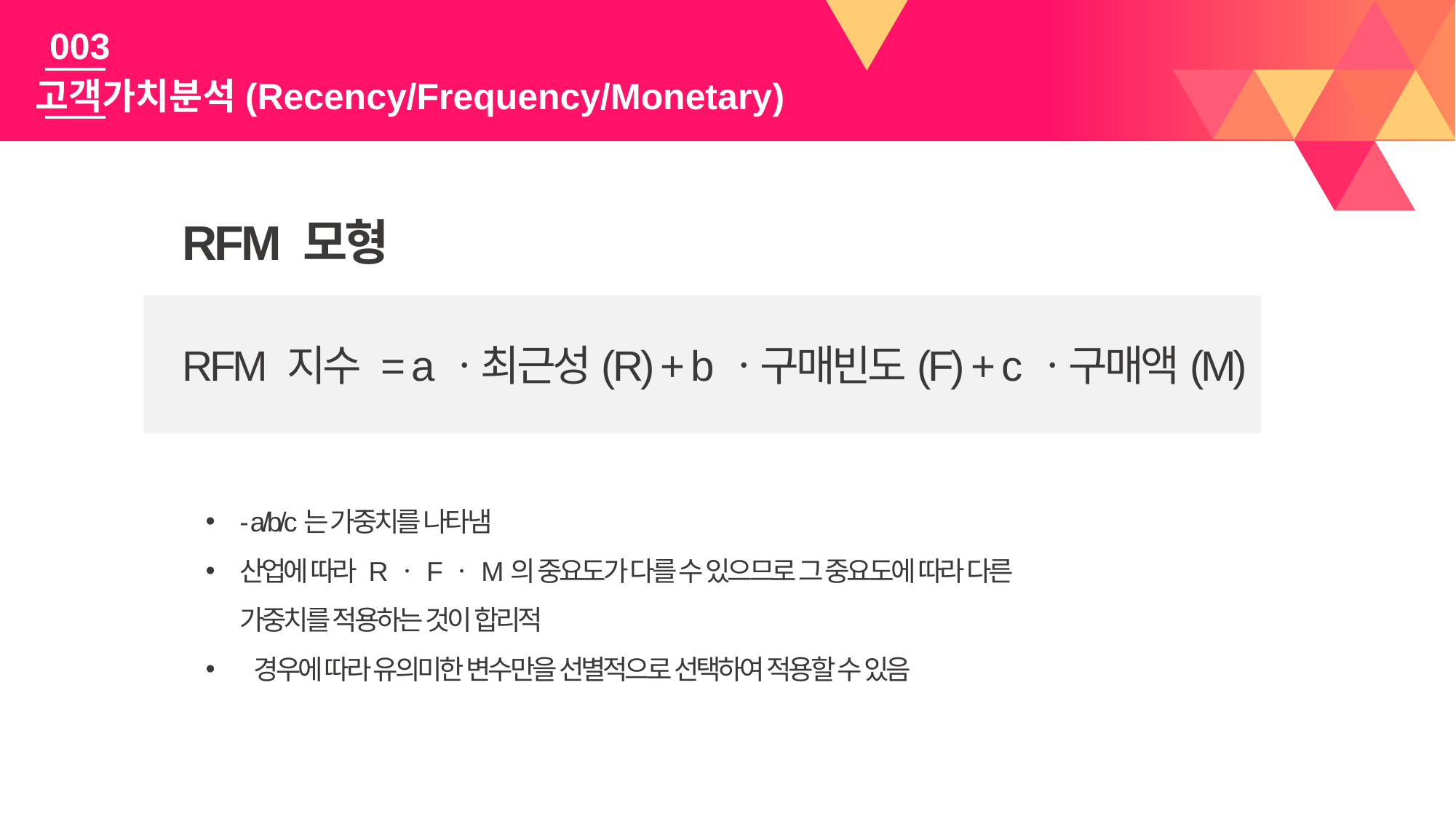

003
고객가치분석(Recency/Frequency/Monetary)
RFM 모형

RFM 지수 = aㆍ최근성(R) + bㆍ구매빈도(F) + cㆍ구매액(M)

- a/b/c는 가중치를 나타냄
산업에 따라 RㆍFㆍM의 중요도가 다를 수 있으므로 그 중요도에 따라 다른 가중치를 적용하는 것이 합리적
 경우에 따라 유의미한 변수만을 선별적으로 선택하여 적용할 수 있음